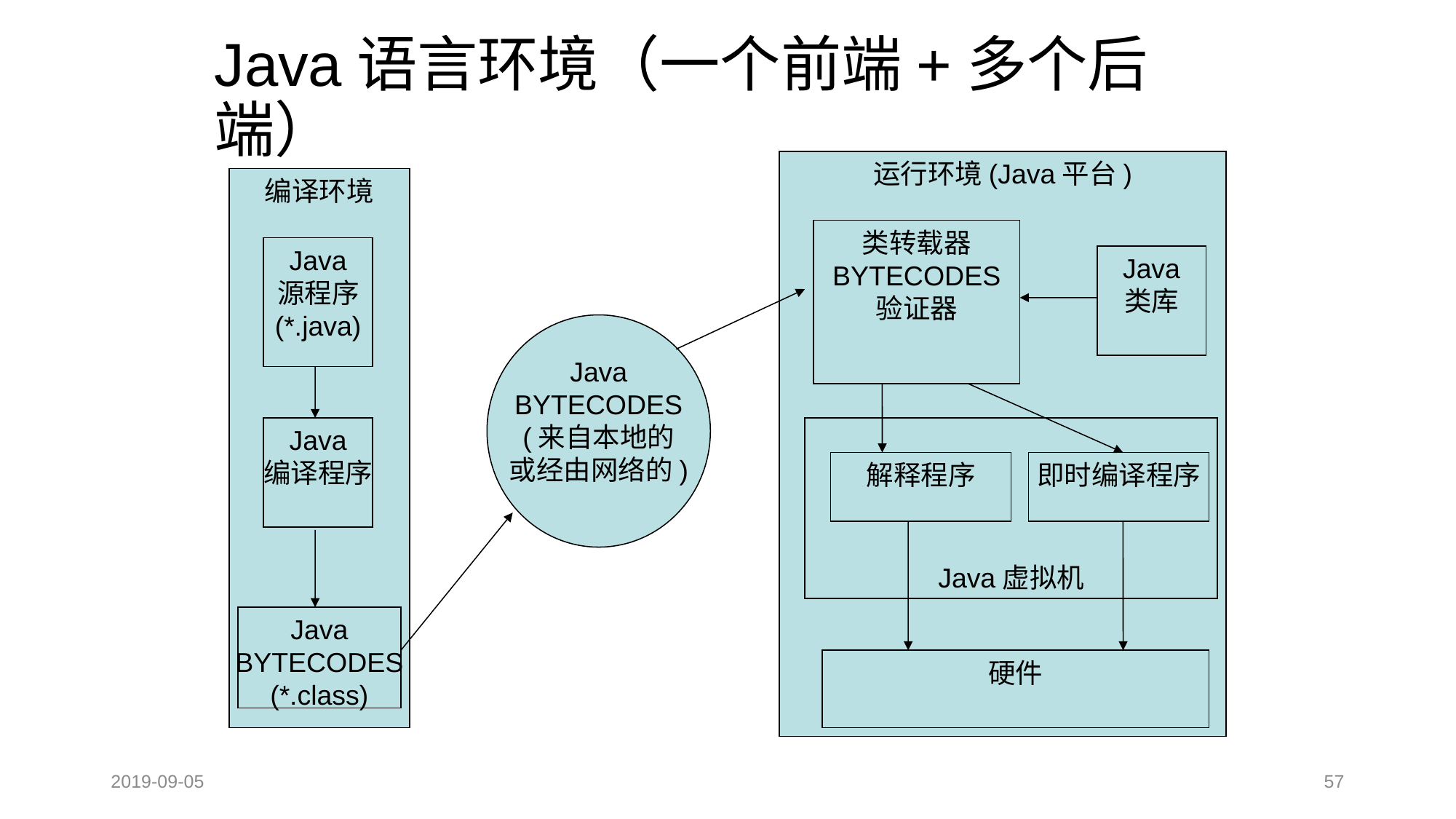

Java语言环境（一个前端+多个后端）
运行环境(Java平台)
编译环境
类转载器
BYTECODES
验证器
Java
源程序
(*.java)
Java
类库

Java
BYTECODES
(来自本地的
或经由网络的)

Java
编译程序
Java虚拟机
解释程序
即时编译程序

Java
BYTECODES
(*.class)
硬件
2019-09-05
57